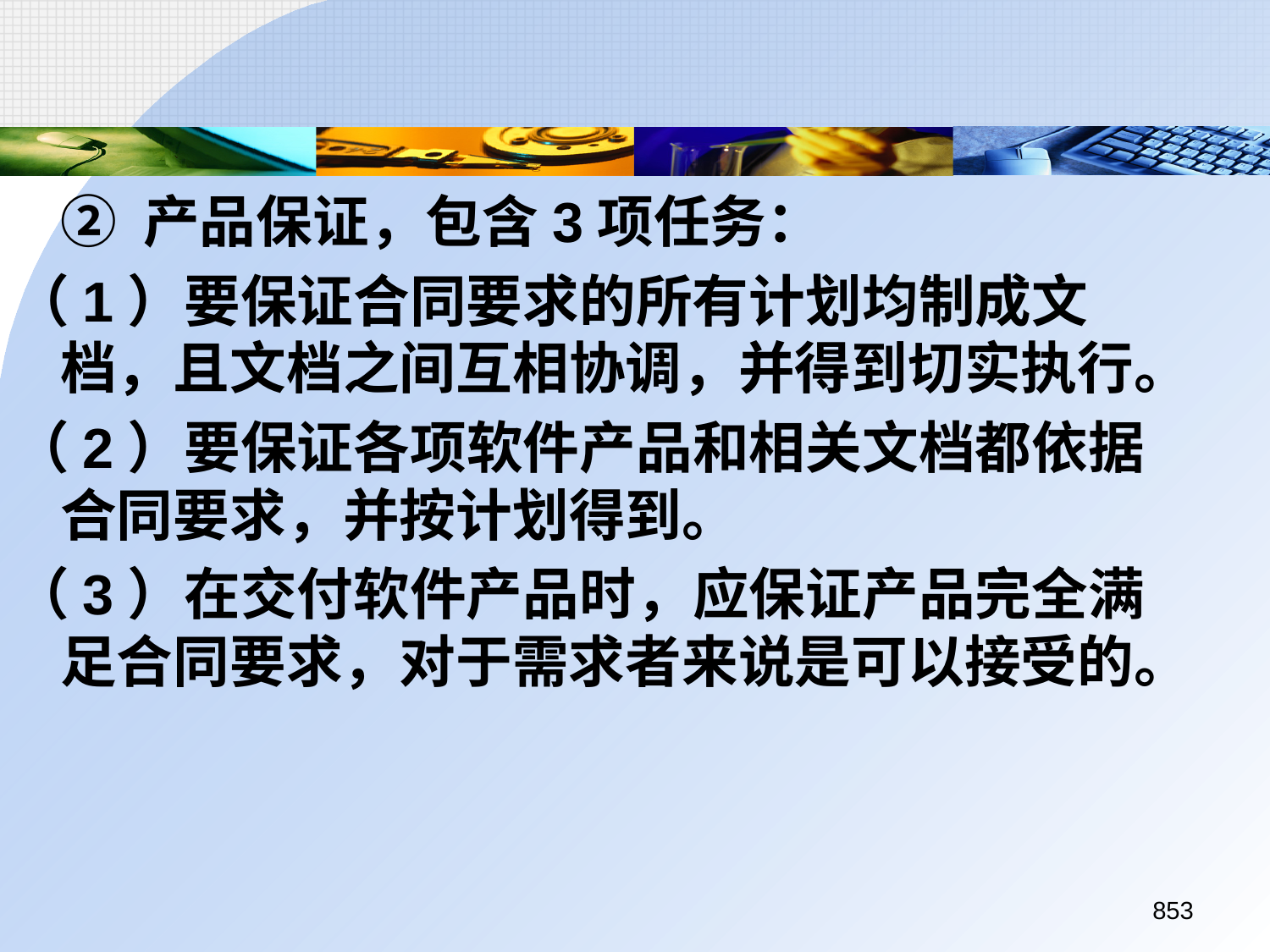

② 产品保证，包含3项任务：
（1）要保证合同要求的所有计划均制成文档，且文档之间互相协调，并得到切实执行。
（2）要保证各项软件产品和相关文档都依据合同要求，并按计划得到。
（3）在交付软件产品时，应保证产品完全满足合同要求，对于需求者来说是可以接受的。
853